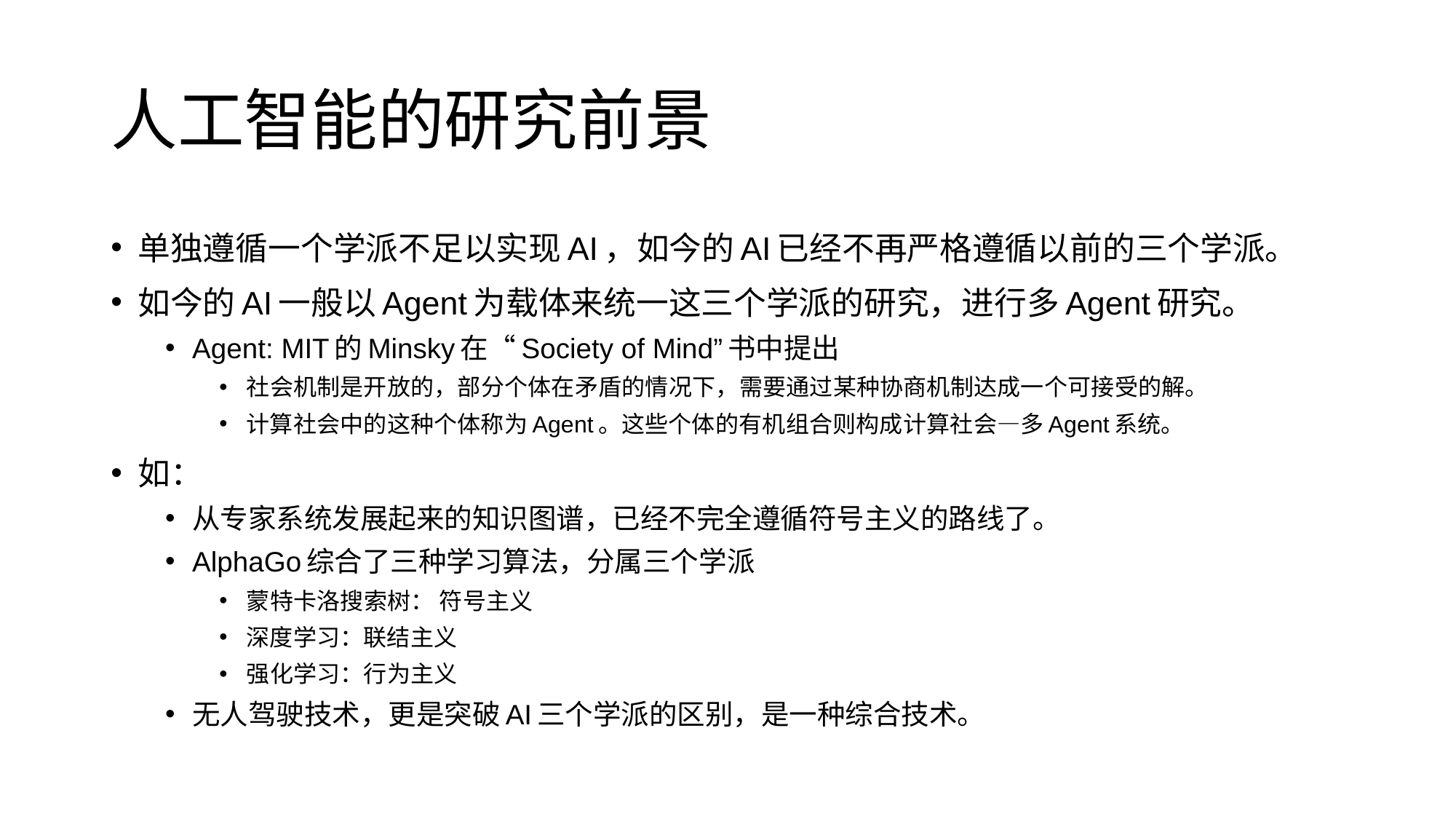

# 人工智能的研究前景
单独遵循一个学派不足以实现AI，如今的AI已经不再严格遵循以前的三个学派。
如今的AI一般以Agent为载体来统一这三个学派的研究，进行多Agent研究。
Agent: MIT的Minsky在“Society of Mind”书中提出
社会机制是开放的，部分个体在矛盾的情况下，需要通过某种协商机制达成一个可接受的解。
计算社会中的这种个体称为Agent。这些个体的有机组合则构成计算社会—多Agent系统。
如：
从专家系统发展起来的知识图谱，已经不完全遵循符号主义的路线了。
AlphaGo综合了三种学习算法，分属三个学派
蒙特卡洛搜索树： 符号主义
深度学习：联结主义
强化学习：行为主义
无人驾驶技术，更是突破AI三个学派的区别，是一种综合技术。